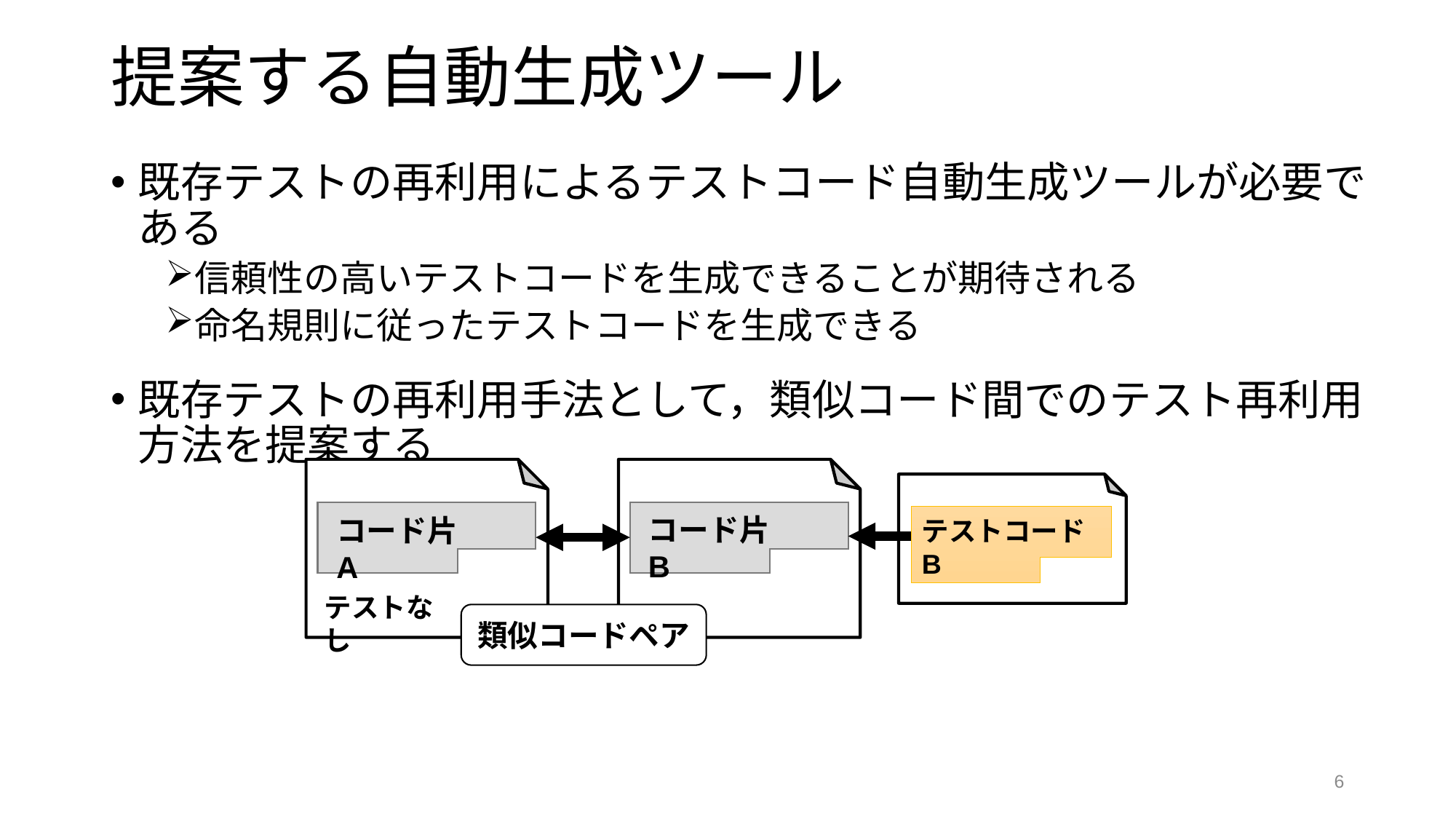

# 提案する自動生成ツール
既存テストの再利用によるテストコード自動生成ツールが必要である
信頼性の高いテストコードを生成できることが期待される
命名規則に従ったテストコードを生成できる

既存テストの再利用手法として，類似コード間でのテスト再利用方法を提案する

テスト再利用

コード片B

コード片A
テストコードB
テストなし
類似コードペア
6
類似コード間でのテスト再利用手法の概要